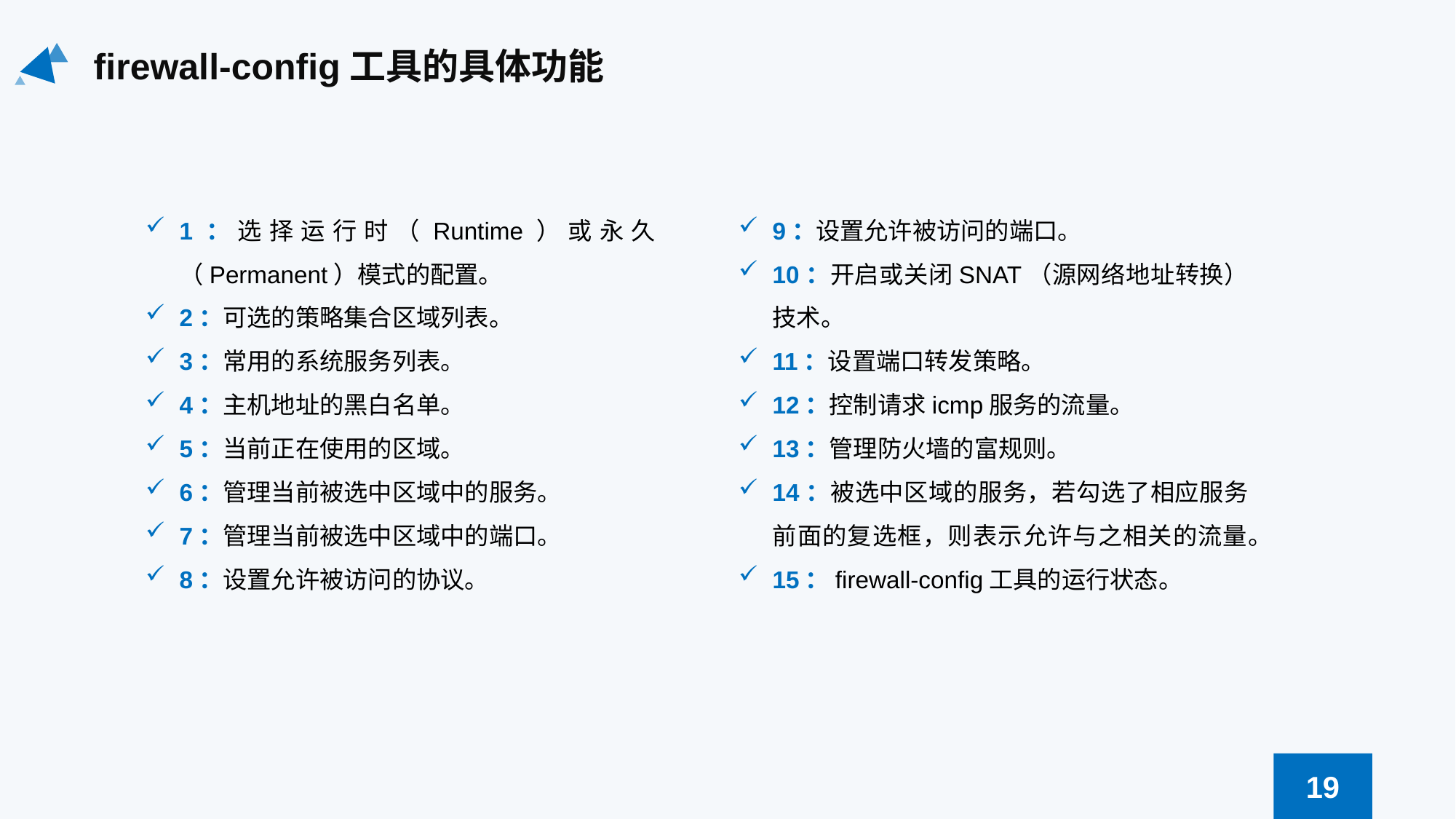

firewall-config工具的具体功能

1：选择运行时（Runtime）或永久（Permanent）模式的配置。
2：可选的策略集合区域列表。
3：常用的系统服务列表。
4：主机地址的黑白名单。
5：当前正在使用的区域。
6：管理当前被选中区域中的服务。
7：管理当前被选中区域中的端口。
8：设置允许被访问的协议。
9：设置允许被访问的端口。
10：开启或关闭SNAT（源网络地址转换）技术。
11：设置端口转发策略。
12：控制请求icmp服务的流量。
13：管理防火墙的富规则。
14：被选中区域的服务，若勾选了相应服务前面的复选框，则表示允许与之相关的流量。
15：firewall-config工具的运行状态。

19